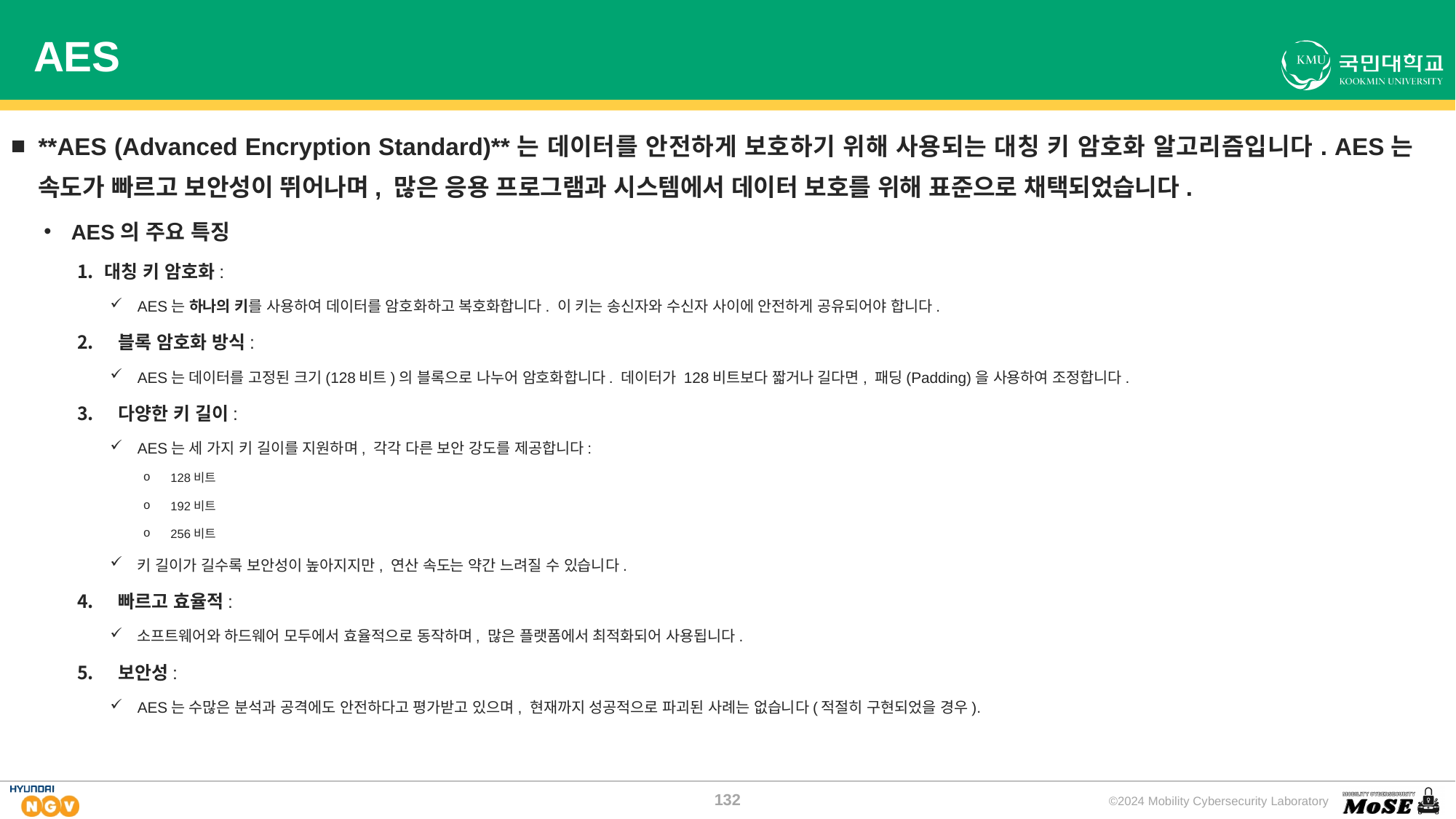

# AES
**AES (Advanced Encryption Standard)**는 데이터를 안전하게 보호하기 위해 사용되는 대칭 키 암호화 알고리즘입니다. AES는 속도가 빠르고 보안성이 뛰어나며, 많은 응용 프로그램과 시스템에서 데이터 보호를 위해 표준으로 채택되었습니다.
AES의 주요 특징
대칭 키 암호화:
AES는 하나의 키를 사용하여 데이터를 암호화하고 복호화합니다. 이 키는 송신자와 수신자 사이에 안전하게 공유되어야 합니다.
블록 암호화 방식:
AES는 데이터를 고정된 크기(128비트)의 블록으로 나누어 암호화합니다. 데이터가 128비트보다 짧거나 길다면, 패딩(Padding)을 사용하여 조정합니다.
다양한 키 길이:
AES는 세 가지 키 길이를 지원하며, 각각 다른 보안 강도를 제공합니다:
128비트
192비트
256비트
키 길이가 길수록 보안성이 높아지지만, 연산 속도는 약간 느려질 수 있습니다.
빠르고 효율적:
소프트웨어와 하드웨어 모두에서 효율적으로 동작하며, 많은 플랫폼에서 최적화되어 사용됩니다.
보안성:
AES는 수많은 분석과 공격에도 안전하다고 평가받고 있으며, 현재까지 성공적으로 파괴된 사례는 없습니다(적절히 구현되었을 경우).